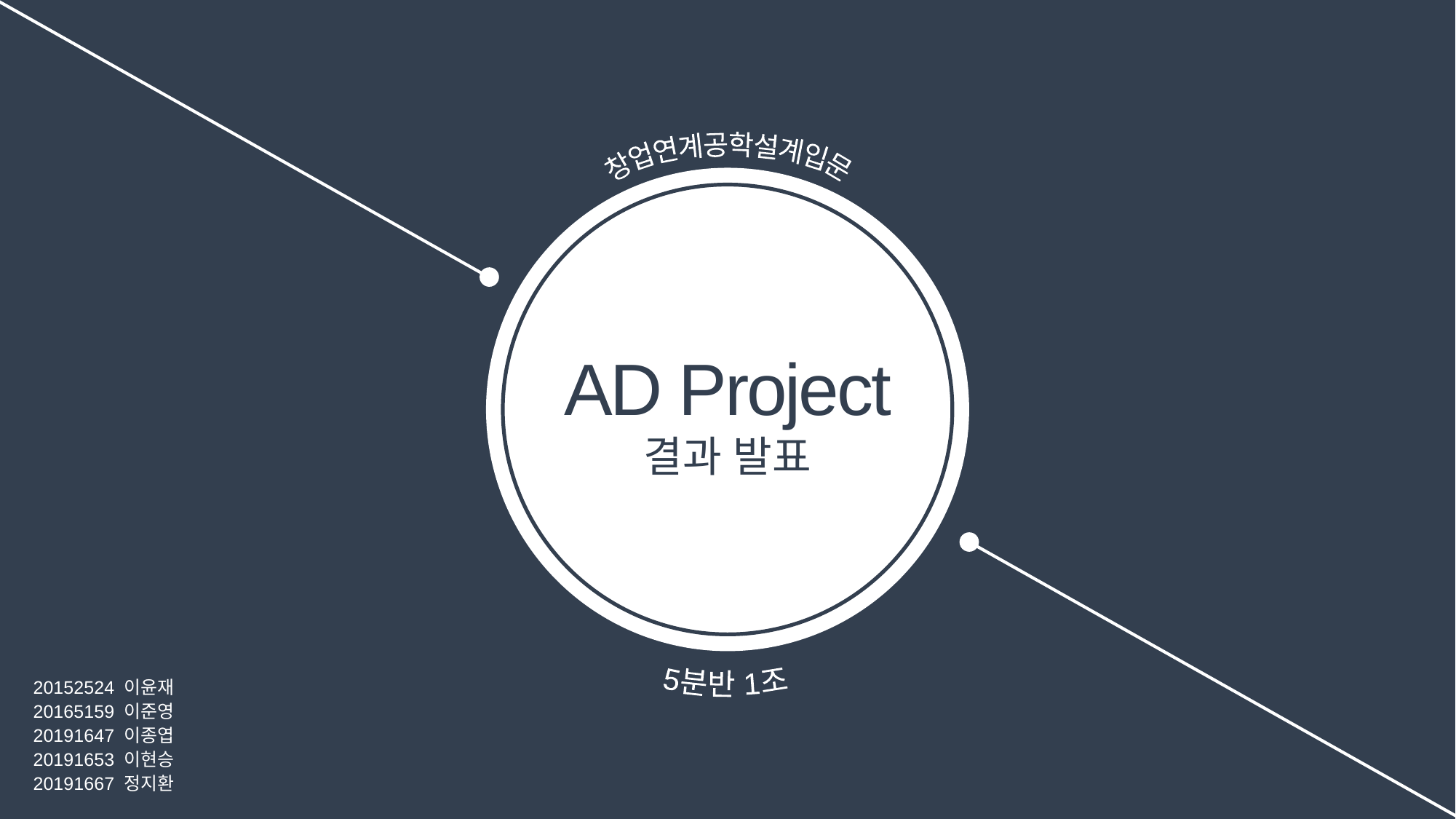

창업연계공학설계입문

AD Project
결과 발표

5분반 1조
20152524 이윤재
20165159 이준영
20191647 이종엽
20191653 이현승
20191667 정지환